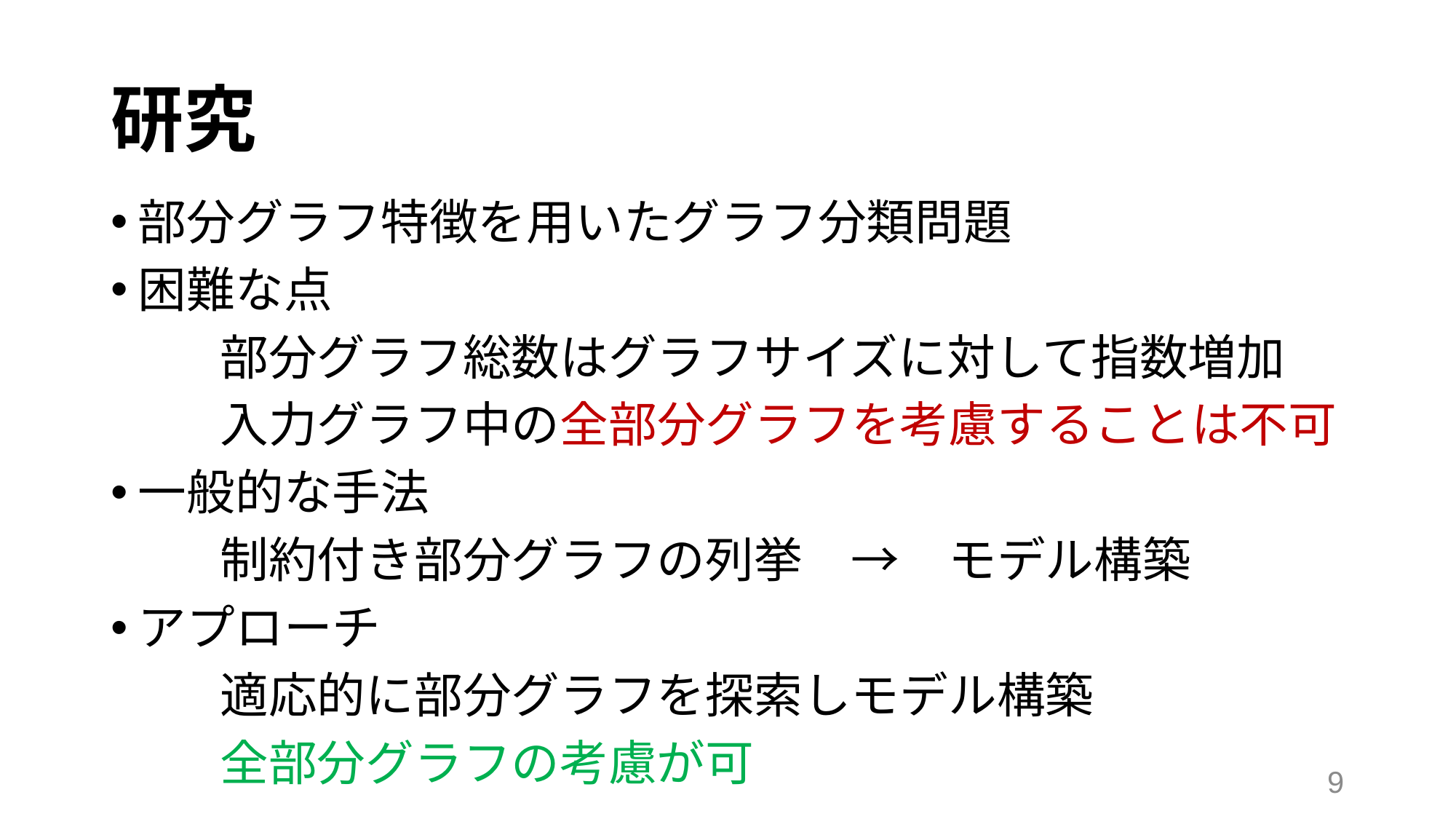

# 研究
部分グラフ特徴を用いたグラフ分類問題
困難な点
	部分グラフ総数はグラフサイズに対して指数増加
	入力グラフ中の全部分グラフを考慮することは不可
一般的な手法
	制約付き部分グラフの列挙　→　モデル構築
アプローチ
	適応的に部分グラフを探索しモデル構築
	全部分グラフの考慮が可
9